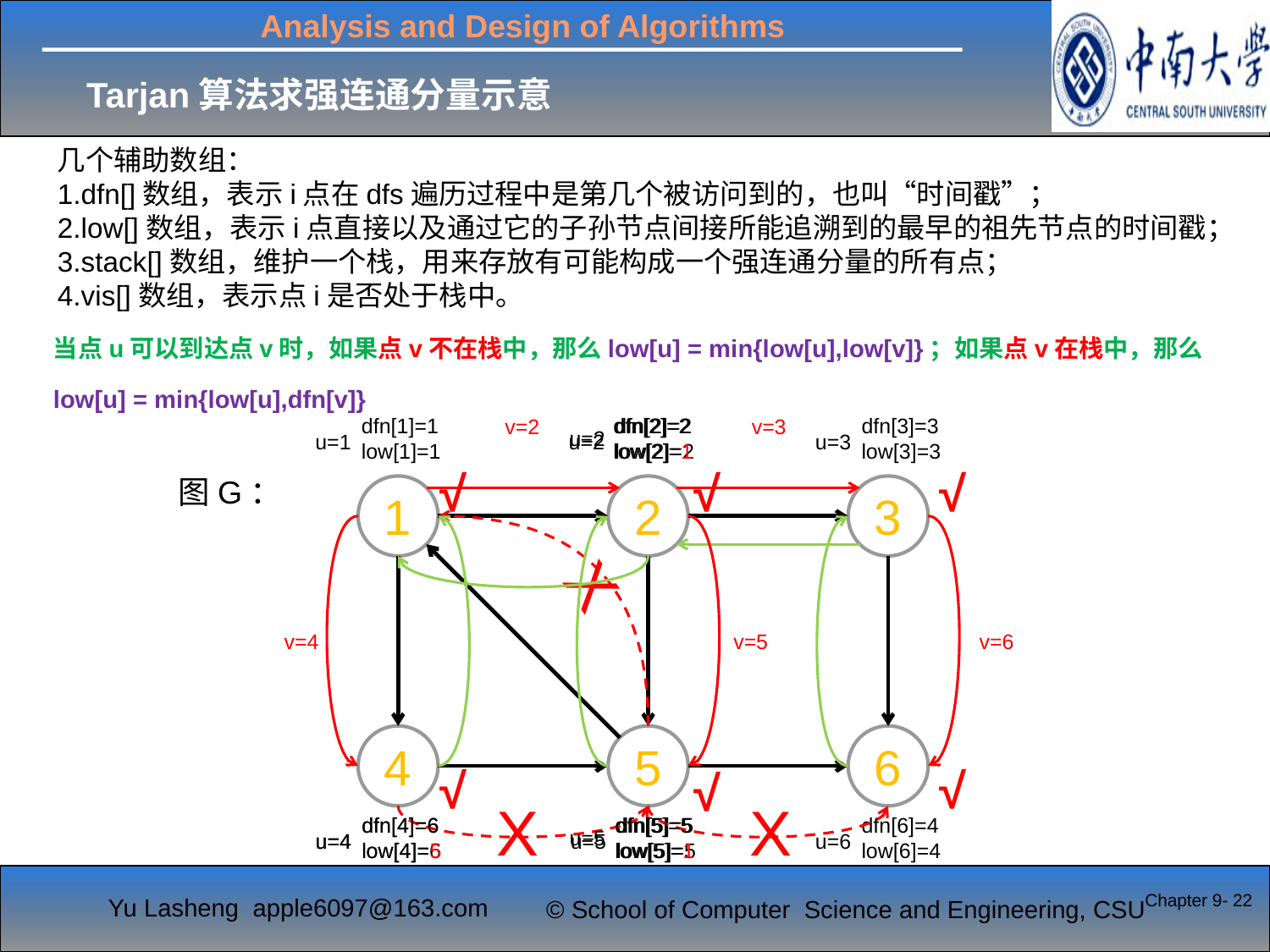

Tarjan算法求强连通分量示意
几个辅助数组：
1.dfn[]数组，表示i点在dfs遍历过程中是第几个被访问到的，也叫“时间戳”；
2.low[]数组，表示i点直接以及通过它的子孙节点间接所能追溯到的最早的祖先节点的时间戳；
3.stack[]数组，维护一个栈，用来存放有可能构成一个强连通分量的所有点；
4.vis[]数组，表示点i是否处于栈中。
当点u可以到达点v时，如果点v不在栈中，那么low[u] = min{low[u],low[v]}；如果点v在栈中，那么low[u] = min{low[u],dfn[v]}
dfn[1]=1
low[1]=1
u=1
dfn[2]=2
low[2]=2
u=2
dfn[2]=2
low[2]=1
u=2
dfn[3]=3
low[3]=3
u=3
v=2
v=3
√
√
√
图G：
1
2
3
X
v=4
v=5
v=6
4
5
6
√
√
√
X
X
dfn[4]=6
low[4]=6
u=4
dfn[4]=6
low[4]=5
u=4
dfn[5]=5
low[5]=1
u=5
dfn[5]=5
low[5]=5
u=5
dfn[6]=4
low[6]=4
u=6
Chapter 9- 22